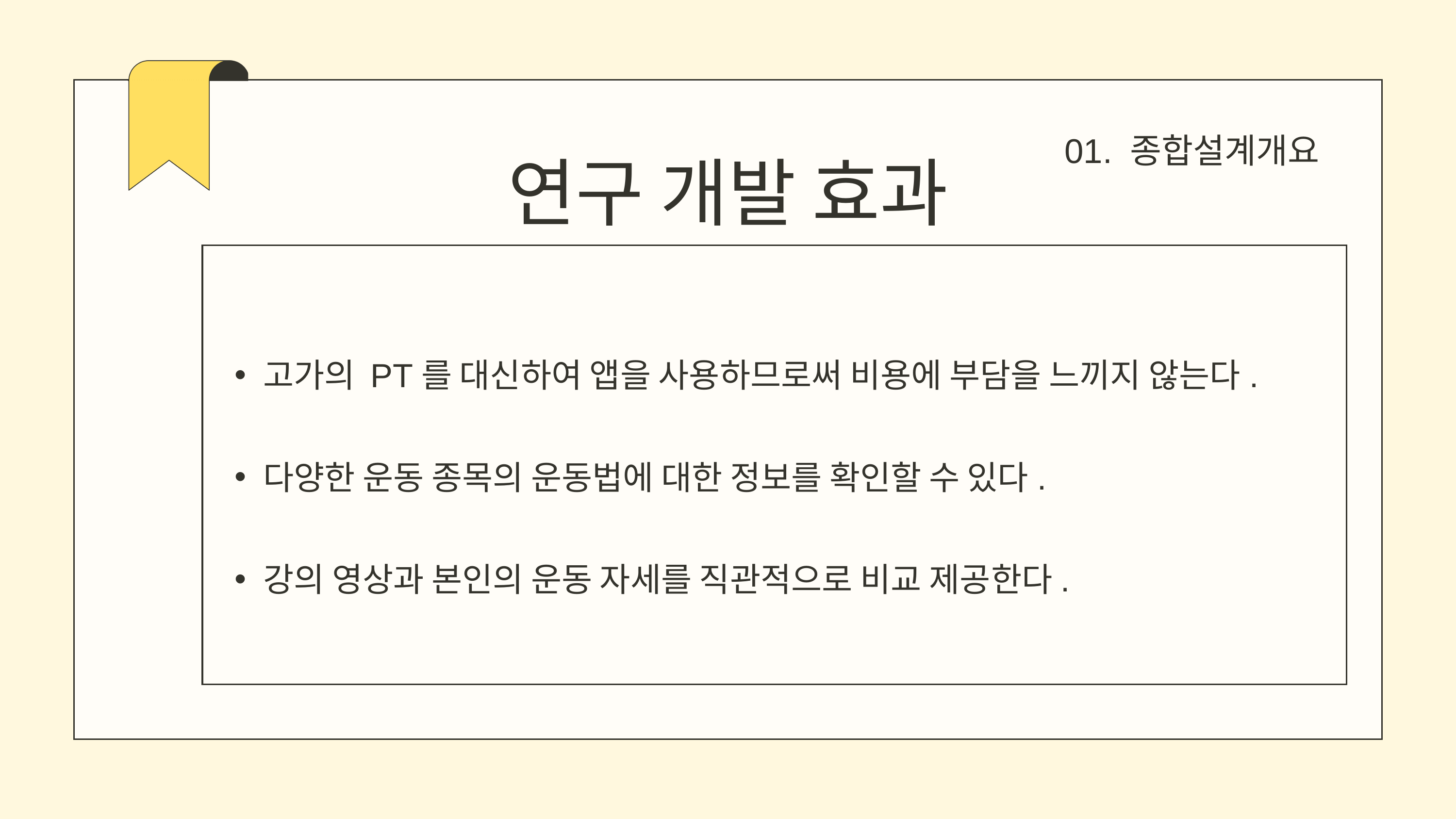

01. 종합설계개요
연구 개발 효과

고가의 PT를 대신하여 앱을 사용하므로써 비용에 부담을 느끼지 않는다.

다양한 운동 종목의 운동법에 대한 정보를 확인할 수 있다.

강의 영상과 본인의 운동 자세를 직관적으로 비교 제공한다.